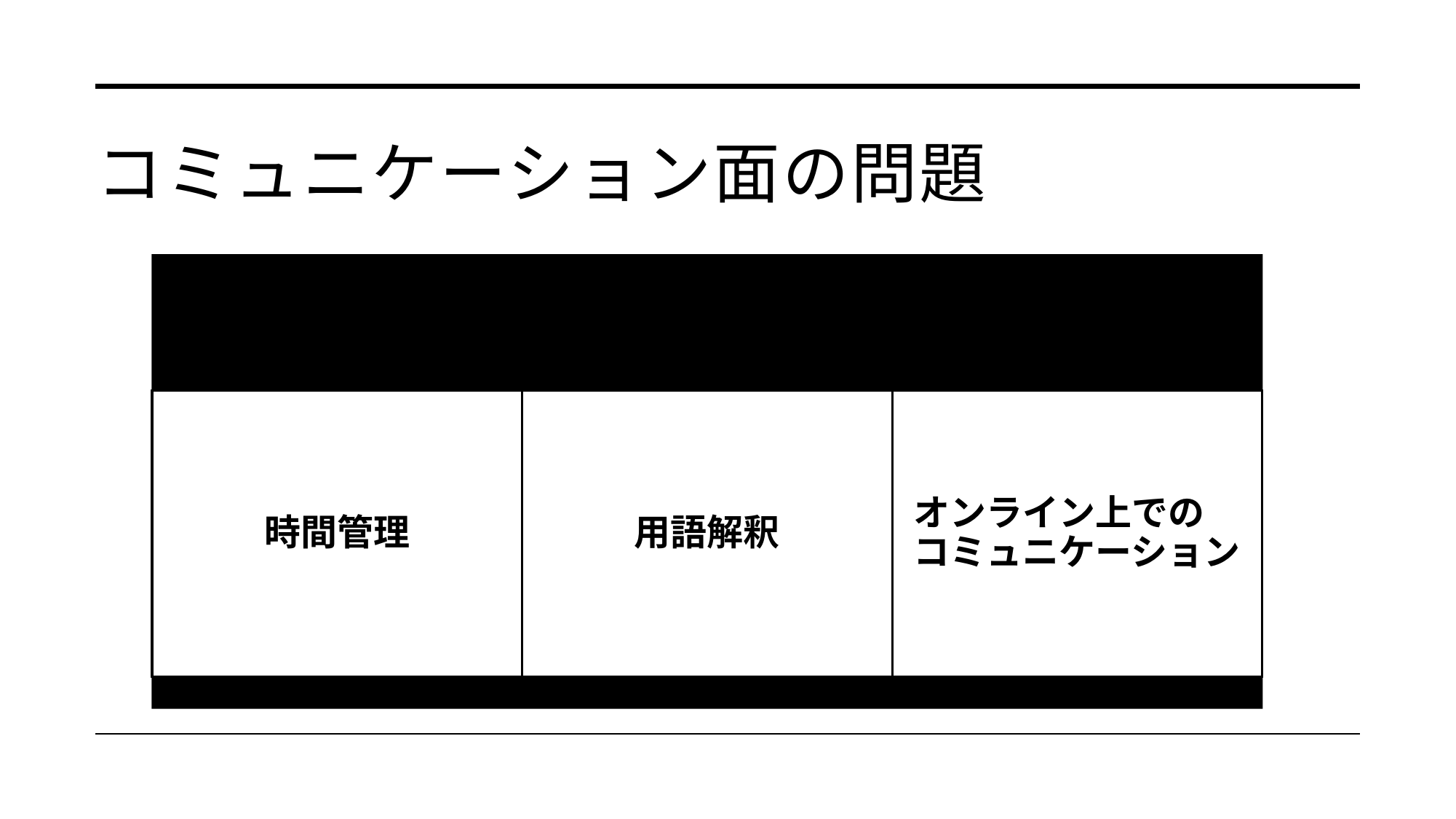

# コミュニケーション面の問題
情報共有
時間管理
用語解釈
オンライン上での　コミュニケーション